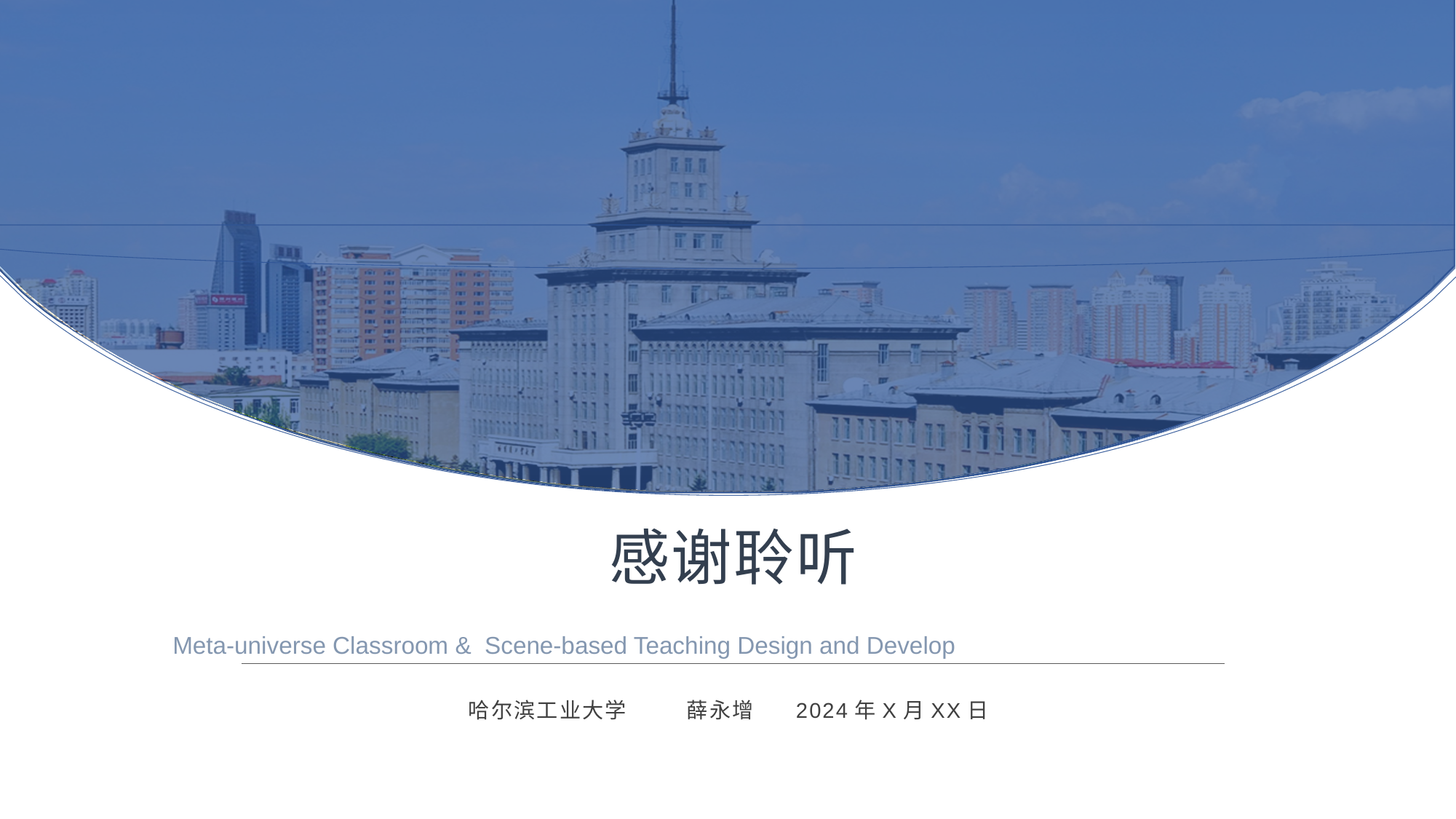

感谢聆听
Meta-universe Classroom &  Scene-based Teaching Design and Develop
哈尔滨工业大学	薛永增	2024年X月XX日